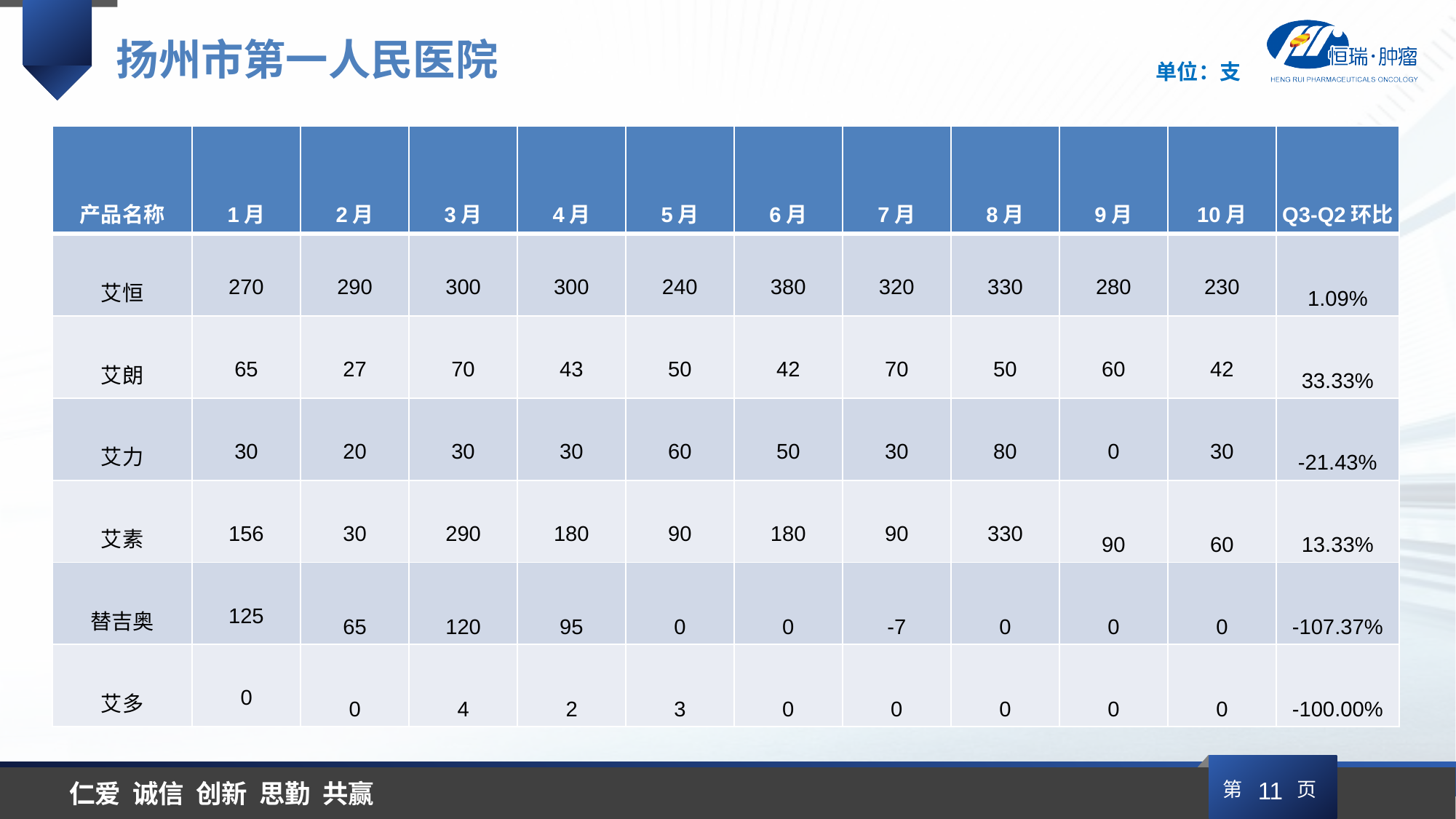

扬州市第一人民医院
单位：支
| 产品名称 | 1月 | 2月 | 3月 | 4月 | 5月 | 6月 | 7月 | 8月 | 9月 | 10月 | Q3-Q2环比 |
| --- | --- | --- | --- | --- | --- | --- | --- | --- | --- | --- | --- |
| 艾恒 | 270 | 290 | 300 | 300 | 240 | 380 | 320 | 330 | 280 | 230 | 1.09% |
| 艾朗 | 65 | 27 | 70 | 43 | 50 | 42 | 70 | 50 | 60 | 42 | 33.33% |
| 艾力 | 30 | 20 | 30 | 30 | 60 | 50 | 30 | 80 | 0 | 30 | -21.43% |
| 艾素 | 156 | 30 | 290 | 180 | 90 | 180 | 90 | 330 | 90 | 60 | 13.33% |
| 替吉奥 | 125 | 65 | 120 | 95 | 0 | 0 | -7 | 0 | 0 | 0 | -107.37% |
| 艾多 | 0 | 0 | 4 | 2 | 3 | 0 | 0 | 0 | 0 | 0 | -100.00% |